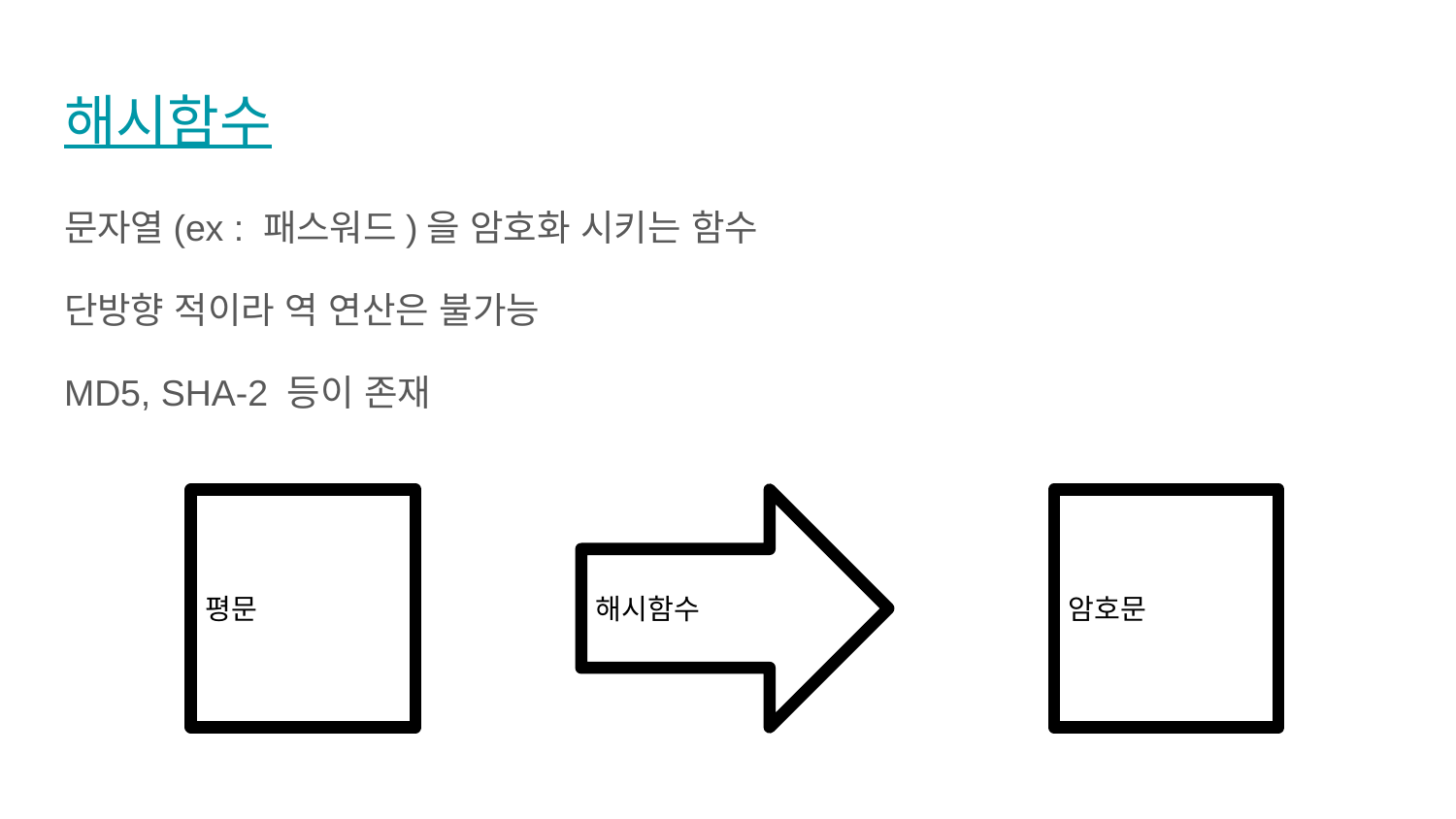

# 해시함수
문자열(ex : 패스워드)을 암호화 시키는 함수
단방향 적이라 역 연산은 불가능
MD5, SHA-2 등이 존재
평문
해시함수
암호문